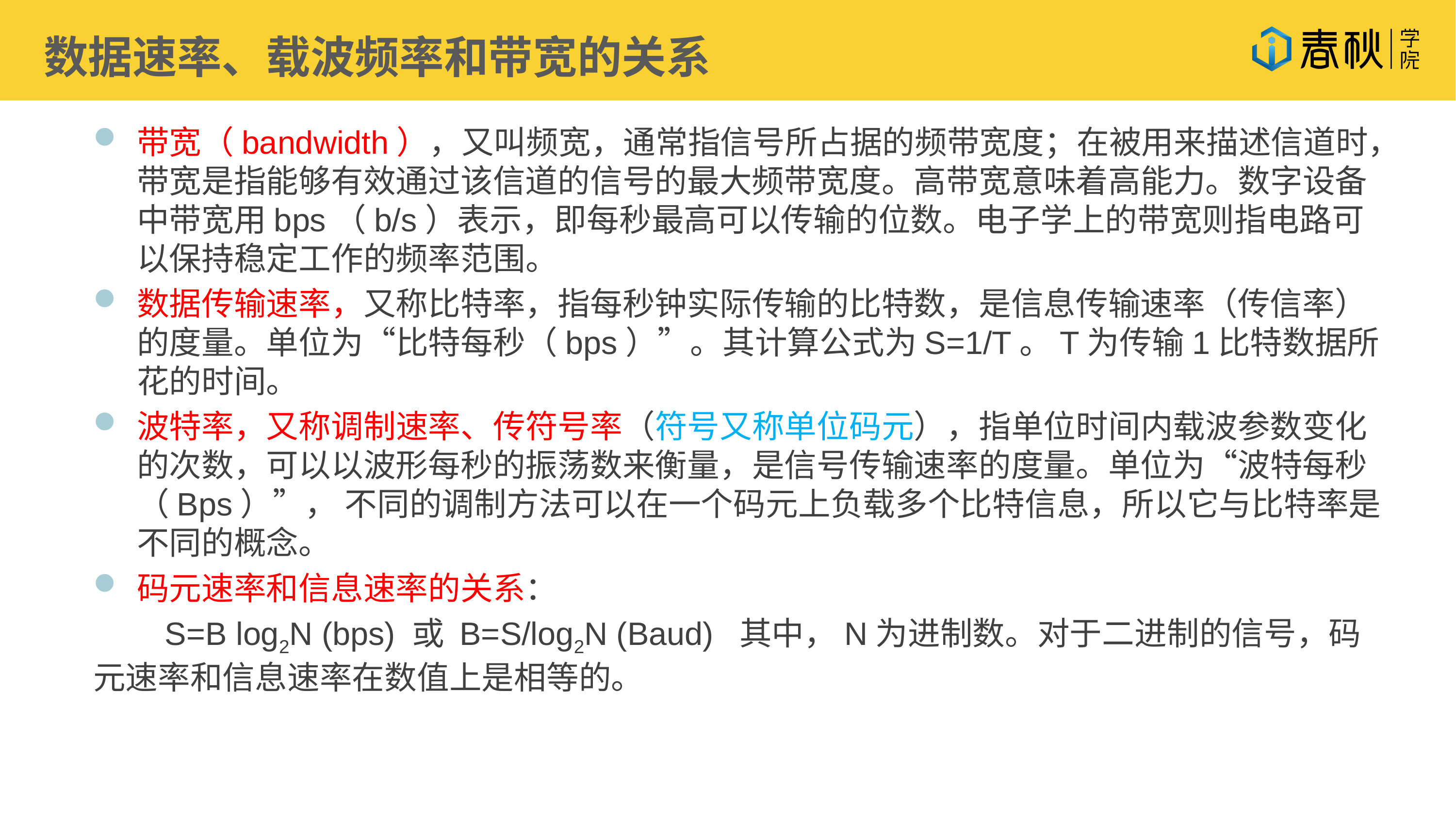

数据速率、载波频率和带宽的关系
带宽（bandwidth），又叫频宽，通常指信号所占据的频带宽度；在被用来描述信道时，带宽是指能够有效通过该信道的信号的最大频带宽度。高带宽意味着高能力。数字设备中带宽用bps（b/s）表示，即每秒最高可以传输的位数。电子学上的带宽则指电路可以保持稳定工作的频率范围。
数据传输速率，又称比特率，指每秒钟实际传输的比特数，是信息传输速率（传信率）的度量。单位为“比特每秒（bps）”。其计算公式为S=1/T。T为传输1比特数据所花的时间。
波特率，又称调制速率、传符号率（符号又称单位码元），指单位时间内载波参数变化的次数，可以以波形每秒的振荡数来衡量，是信号传输速率的度量。单位为“波特每秒（Bps）”， 不同的调制方法可以在一个码元上负载多个比特信息，所以它与比特率是不同的概念。
码元速率和信息速率的关系：
        S=B log2N (bps) 或 B=S/log2N (Baud)  其中，N为进制数。对于二进制的信号，码元速率和信息速率在数值上是相等的。